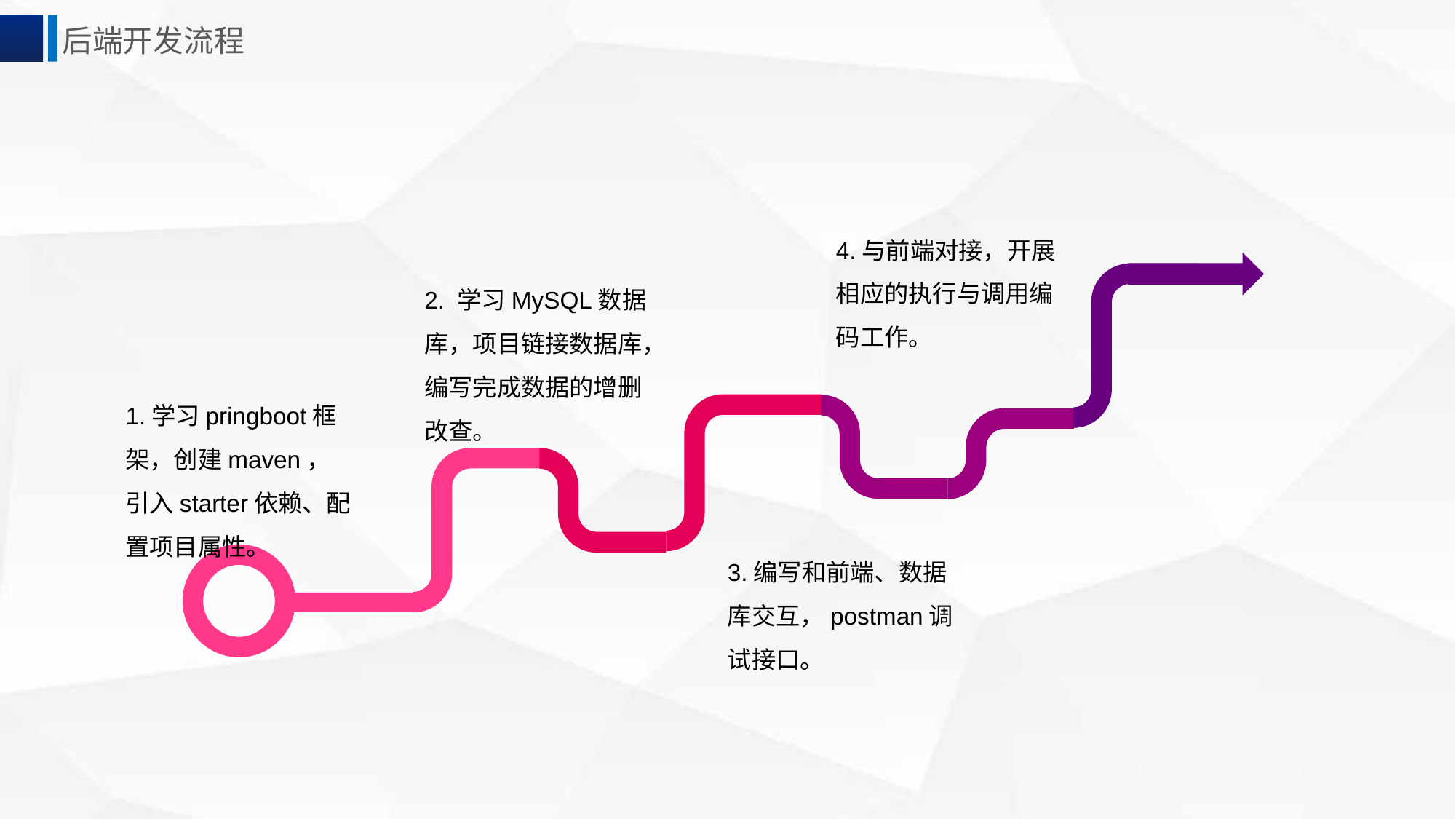

后端开发流程

4.与前端对接，开展相应的执行与调用编码工作。

2. 学习MySQL数据库，项目链接数据库，编写完成数据的增删改查。
1.学习pringboot框架，创建maven，引入starter依赖、配置项目属性。

3.编写和前端、数据库交互，postman调试接口。